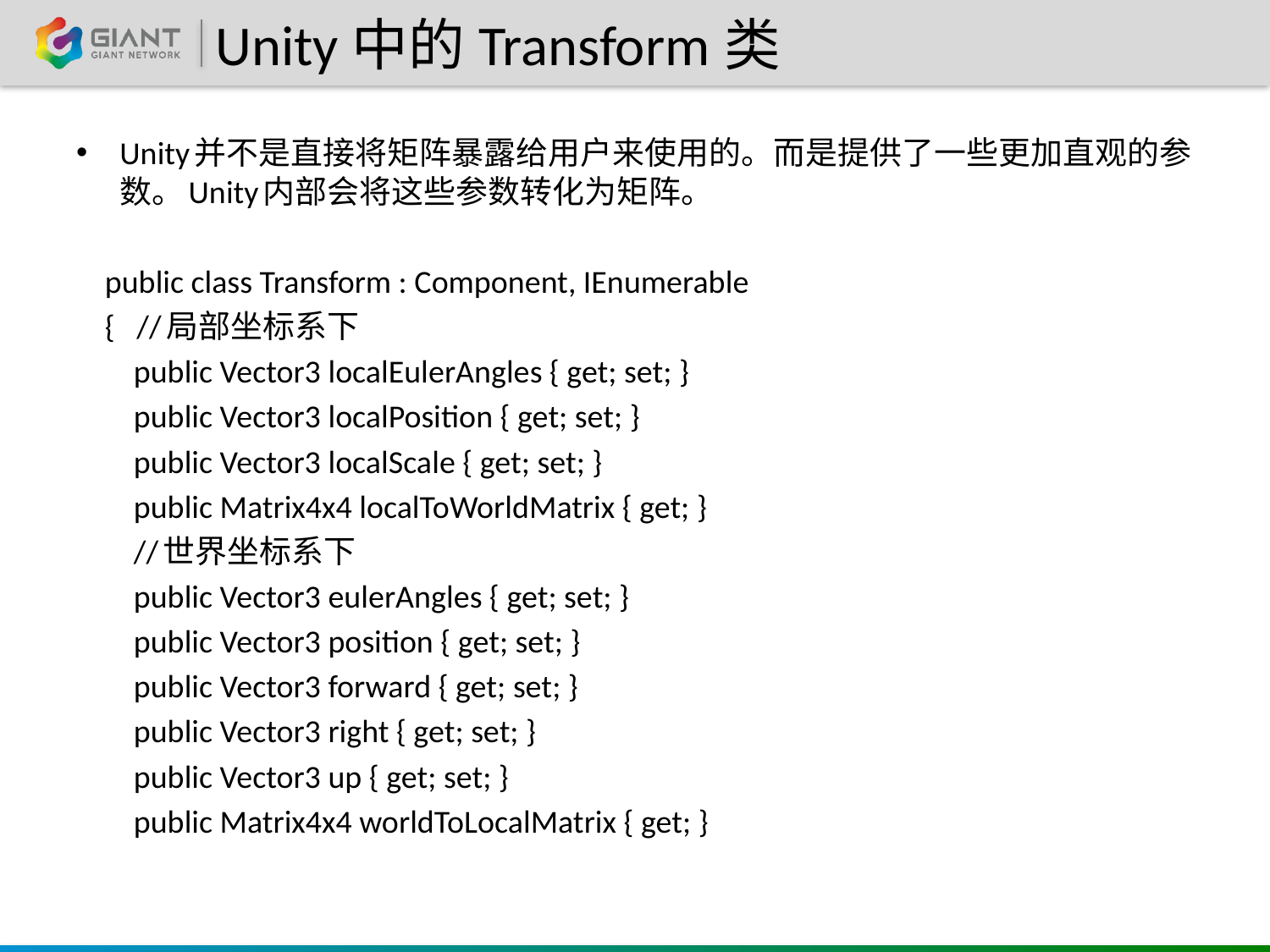

# Unity中的Transform类
Unity并不是直接将矩阵暴露给用户来使用的。而是提供了一些更加直观的参数。Unity内部会将这些参数转化为矩阵。

    public class Transform : Component, IEnumerable
    {   //局部坐标系下
        public Vector3 localEulerAngles { get; set; }
        public Vector3 localPosition { get; set; }
        public Vector3 localScale { get; set; }
        public Matrix4x4 localToWorldMatrix { get; }
        //世界坐标系下
        public Vector3 eulerAngles { get; set; }
        public Vector3 position { get; set; }
        public Vector3 forward { get; set; }
        public Vector3 right { get; set; }
        public Vector3 up { get; set; }
        public Matrix4x4 worldToLocalMatrix { get; }